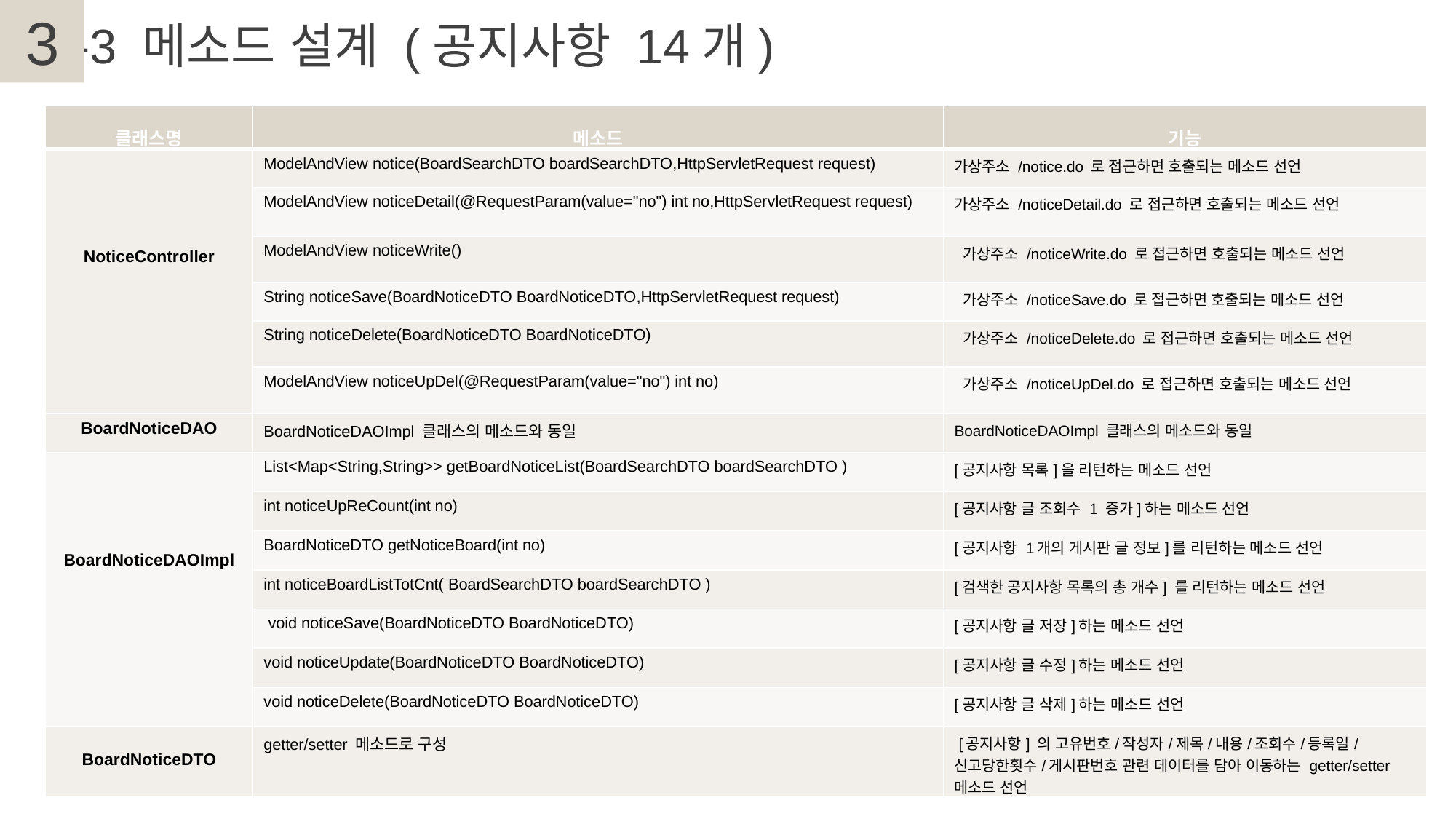

3
2
-3 메소드 설계 (공지사항 14개)
| 클래스명 | 메소드 | 기능 |
| --- | --- | --- |
| NoticeController | ModelAndView notice(BoardSearchDTO boardSearchDTO,HttpServletRequest request) | 가상주소 /notice.do 로 접근하면 호출되는 메소드 선언 |
|  | ModelAndView noticeDetail(@RequestParam(value="no") int no,HttpServletRequest request) | 가상주소 /noticeDetail.do 로 접근하면 호출되는 메소드 선언 |
|  | ModelAndView noticeWrite() | 가상주소 /noticeWrite.do 로 접근하면 호출되는 메소드 선언 |
|  | String noticeSave(BoardNoticeDTO BoardNoticeDTO,HttpServletRequest request) | 가상주소 /noticeSave.do 로 접근하면 호출되는 메소드 선언 |
|  | String noticeDelete(BoardNoticeDTO BoardNoticeDTO) | 가상주소 /noticeDelete.do 로 접근하면 호출되는 메소드 선언 |
|  | ModelAndView noticeUpDel(@RequestParam(value="no") int no) | 가상주소 /noticeUpDel.do 로 접근하면 호출되는 메소드 선언 |
| BoardNoticeDAO | BoardNoticeDAOImpl 클래스의 메소드와 동일 | BoardNoticeDAOImpl 클래스의 메소드와 동일 |
| BoardNoticeDAOImpl | List<Map<String,String>> getBoardNoticeList(BoardSearchDTO boardSearchDTO ) | [공지사항 목록]을 리턴하는 메소드 선언 |
|  | int noticeUpReCount(int no) | [공지사항 글 조회수 1 증가]하는 메소드 선언 |
|  | BoardNoticeDTO getNoticeBoard(int no) | [공지사항 1개의 게시판 글 정보]를 리턴하는 메소드 선언 |
|  | int noticeBoardListTotCnt( BoardSearchDTO boardSearchDTO ) | [검색한 공지사항 목록의 총 개수] 를 리턴하는 메소드 선언 |
|  | void noticeSave(BoardNoticeDTO BoardNoticeDTO) | [공지사항 글 저장]하는 메소드 선언 |
|  | void noticeUpdate(BoardNoticeDTO BoardNoticeDTO) | [공지사항 글 수정]하는 메소드 선언 |
|  | void noticeDelete(BoardNoticeDTO BoardNoticeDTO) | [공지사항 글 삭제]하는 메소드 선언 |
| BoardNoticeDTO | getter/setter 메소드로 구성 | [공지사항] 의 고유번호/작성자/제목/내용/조회수/등록일/신고당한횟수/게시판번호 관련 데이터를 담아 이동하는 getter/setter 메소드 선언 |